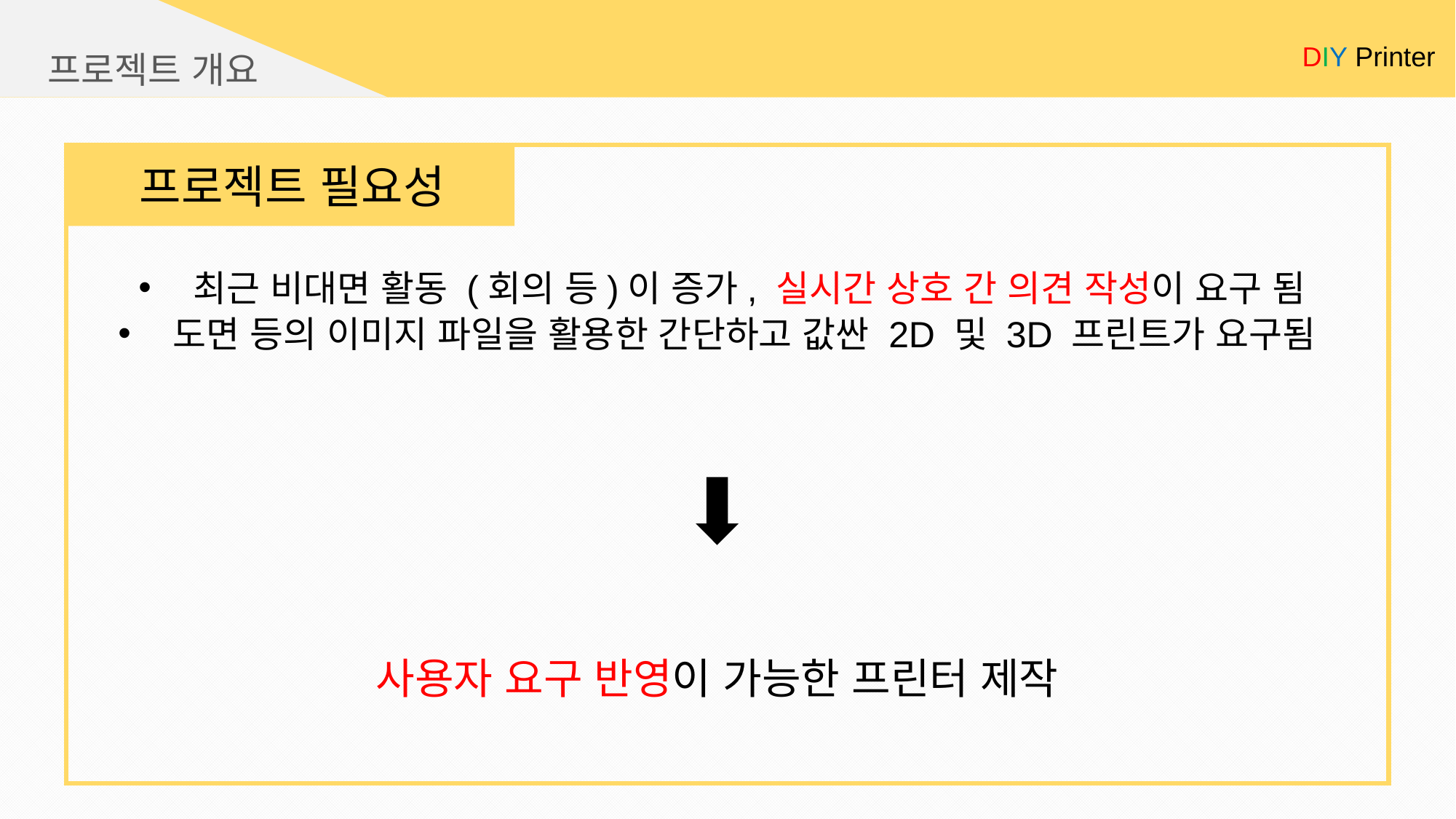

DIY Printer
프로젝트 개요

프로젝트 필요성

도면 등의 이미지 파일을 활용한 간단하고 값싼 2D 및 3D 프린트가 요구됨

최근 비대면 활동 (회의 등)이 증가, 실시간 상호 간 의견 작성이 요구 됨

사용자 요구 반영이 가능한 프린터 제작